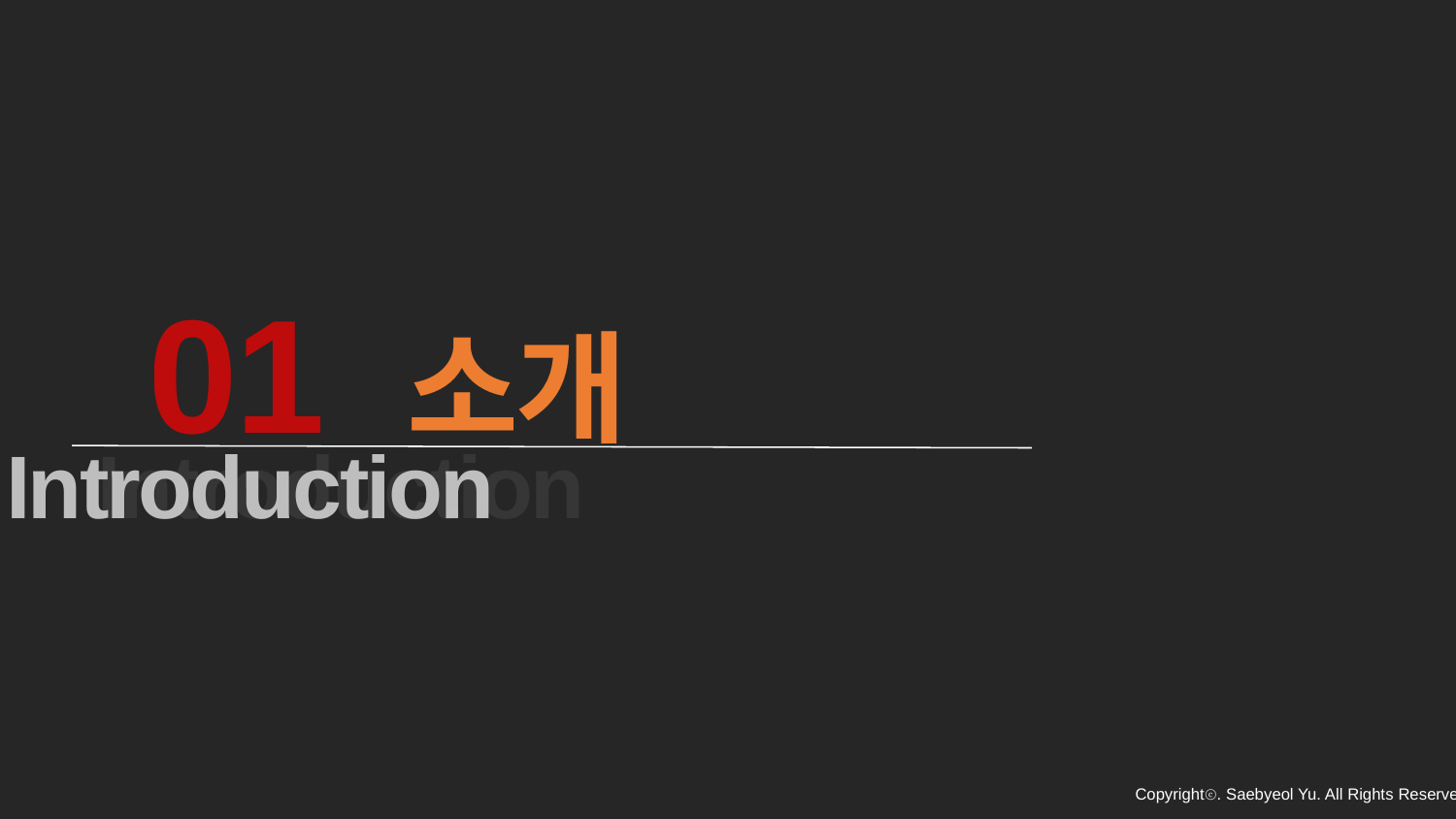

01 소개
Introduction
Introduction
Copyrightⓒ. Saebyeol Yu. All Rights Reserved.